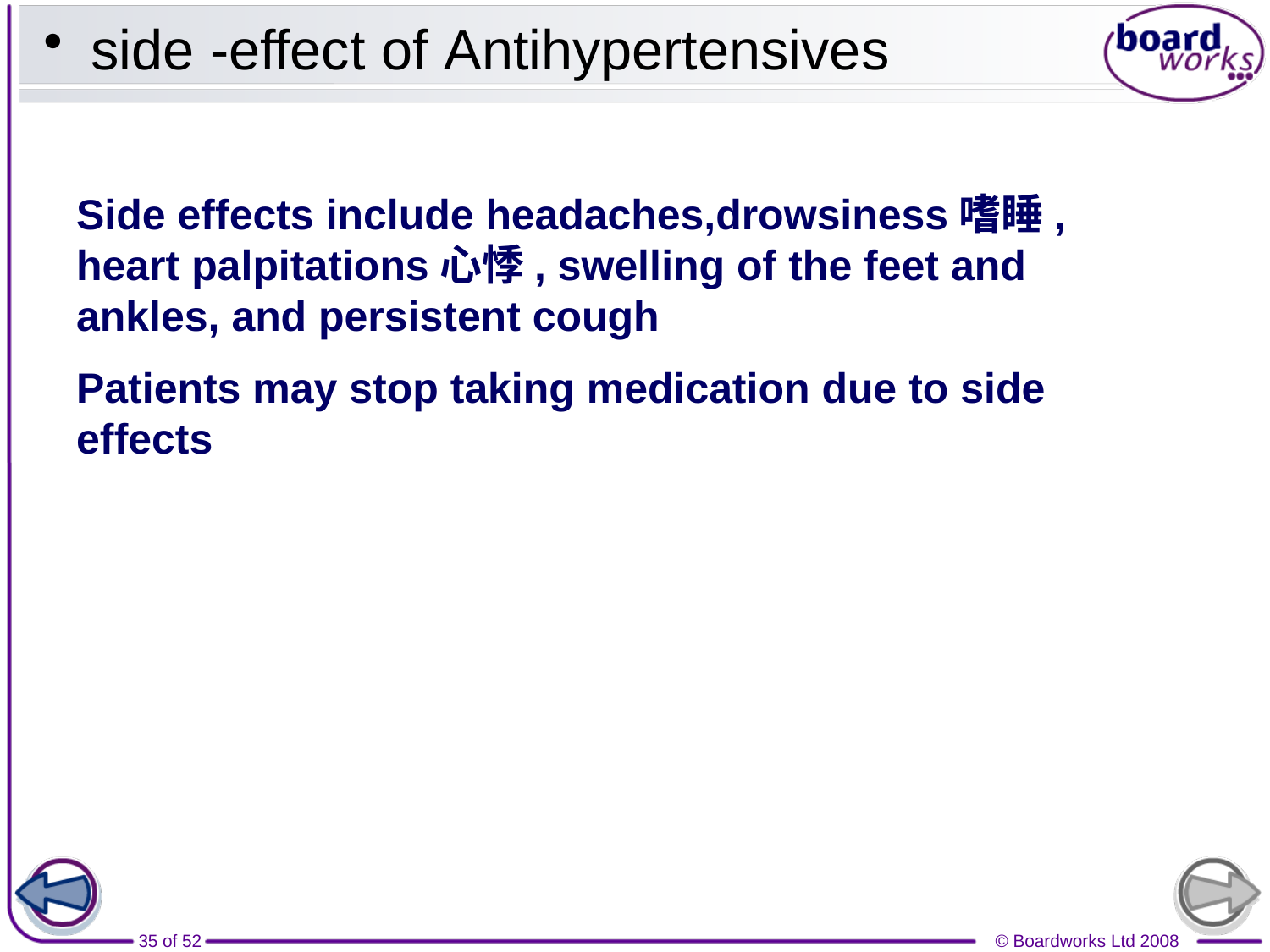

# side -effect of Antihypertensives

Side effects include headaches,drowsiness嗜睡, heart palpitations心悸, swelling of the feet and ankles, and persistent cough
Patients may stop taking medication due to side effects